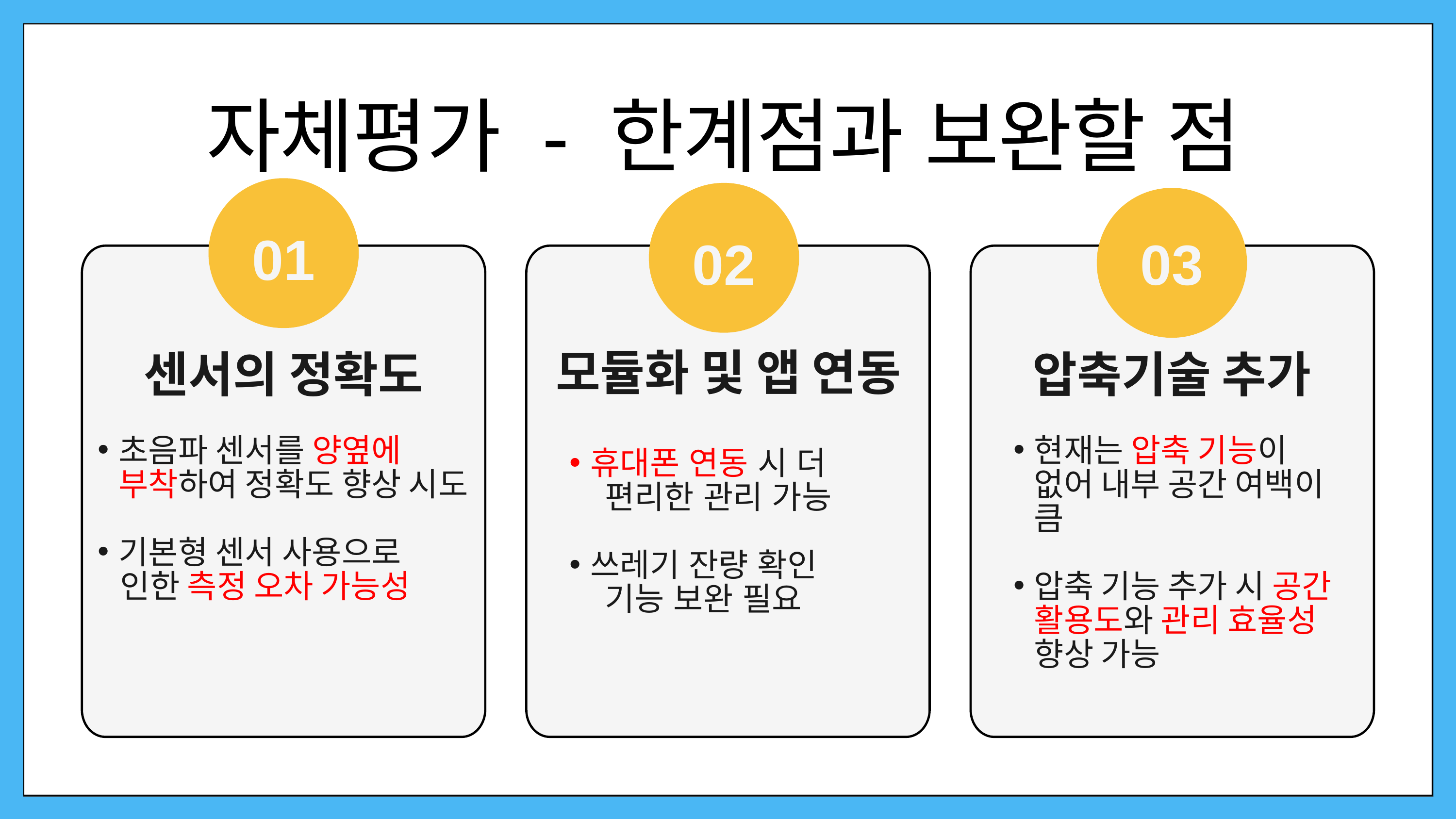

자체평가 - 한계점과 보완할 점

01
02
03

센서의 정확도
압축기술 추가
모듈화 및 앱 연동

휴대폰 연동 시 더
   편리한 관리 가능

쓰레기 잔량 확인
   기능 보완 필요
초음파 센서를 양옆에 부착하여 정확도 향상 시도

기본형 센서 사용으로
  인한 측정 오차 가능성
현재는 압축 기능이 없어 내부 공간 여백이 큼

압축 기능 추가 시 공간 활용도와 관리 효율성 향상 가능